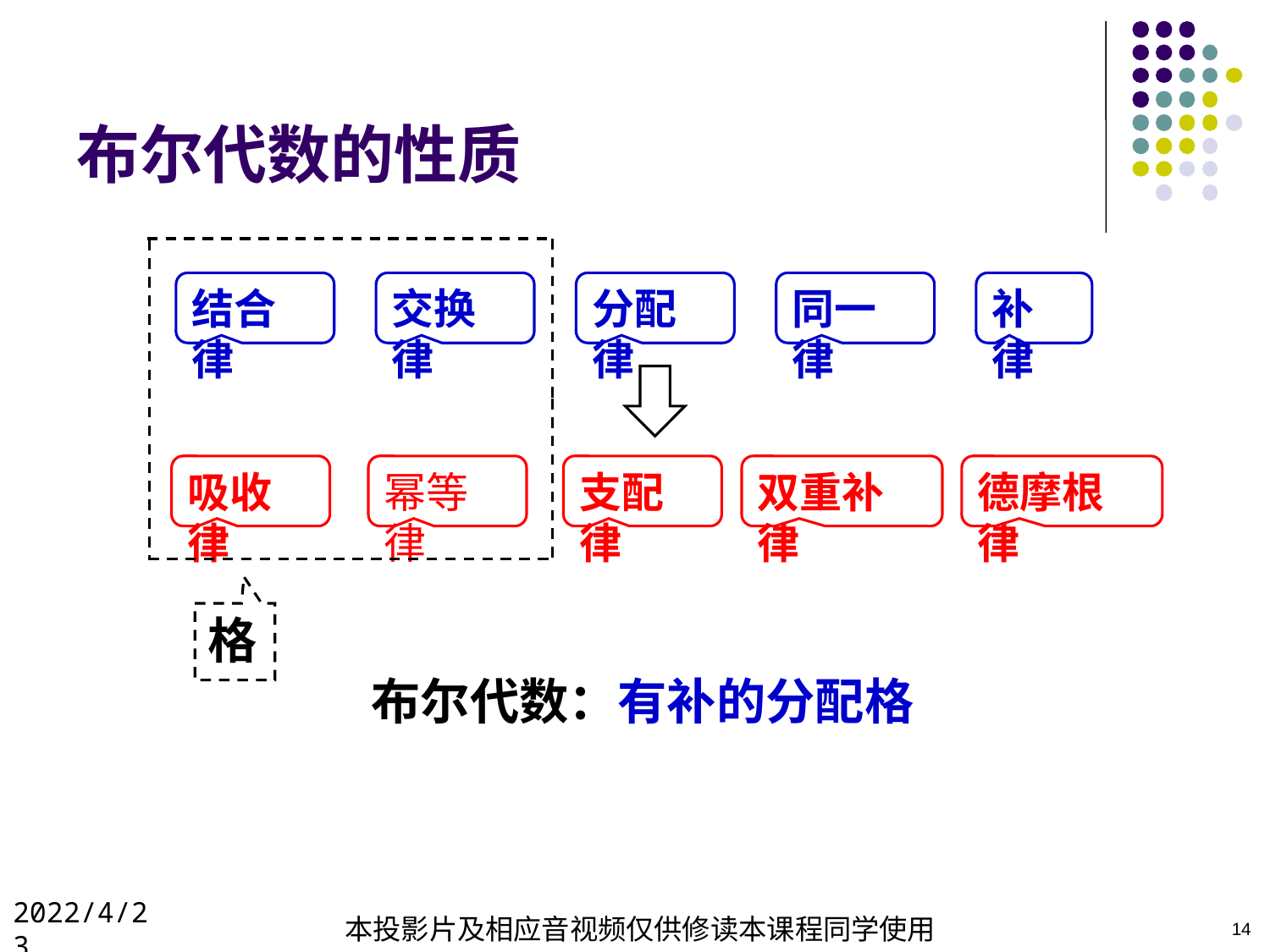

# 布尔代数的性质
结合律
交换律
分配律
补律
同一律

吸收律
幂等律
支配律
双重补律
德摩根律
格
布尔代数：有补的分配格
2022/4/23
本投影片及相应音视频仅供修读本课程同学使用
14